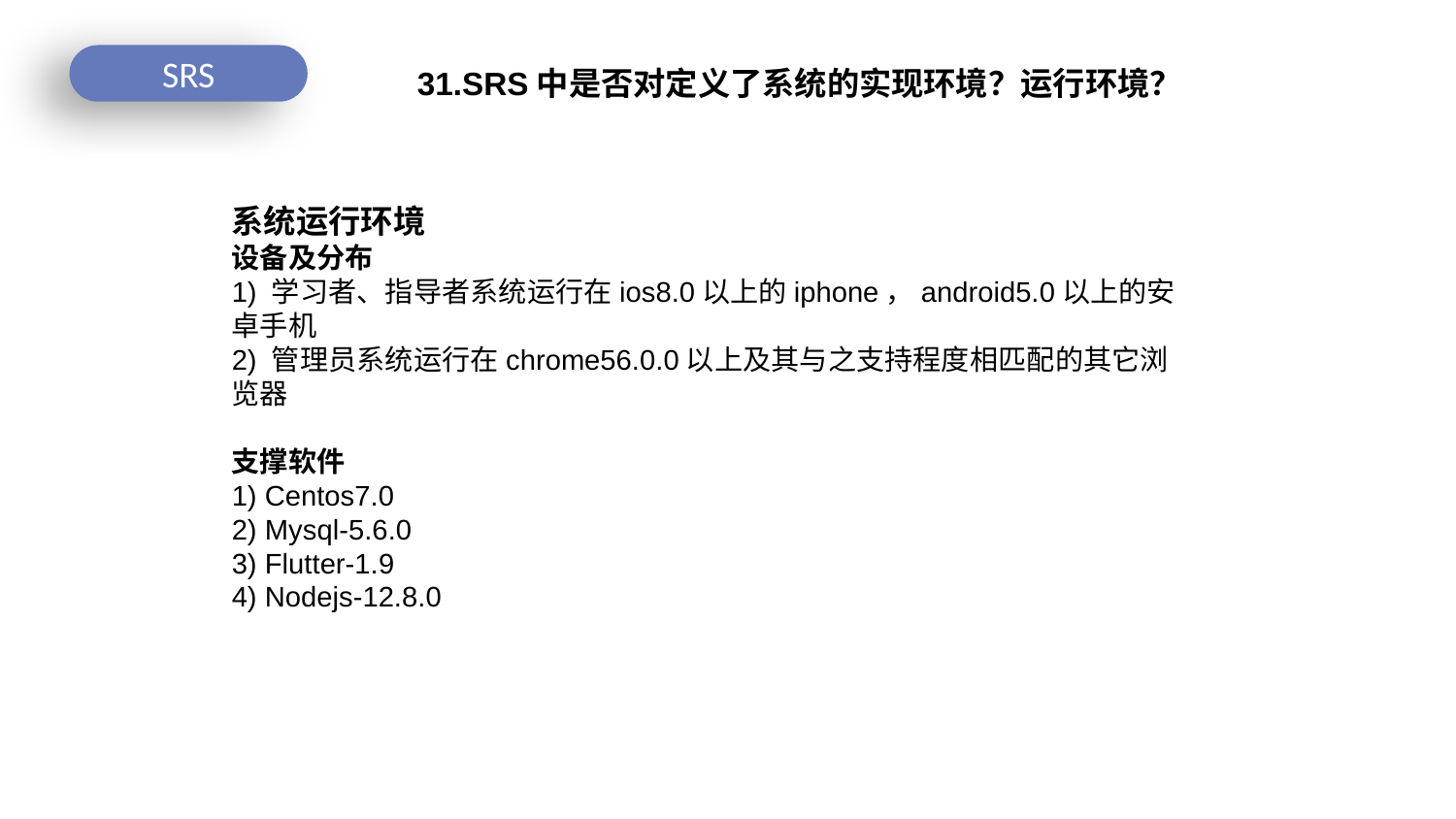

表格 9实例数据表-instance
SRS
31.SRS中是否对定义了系统的实现环境？运行环境？
系统运行环境
设备及分布1) 学习者、指导者系统运行在ios8.0以上的iphone，android5.0以上的安卓手机2) 管理员系统运行在chrome56.0.0以上及其与之支持程度相匹配的其它浏览器

支撑软件1) Centos7.02) Mysql-5.6.03) Flutter-1.94) Nodejs-12.8.0